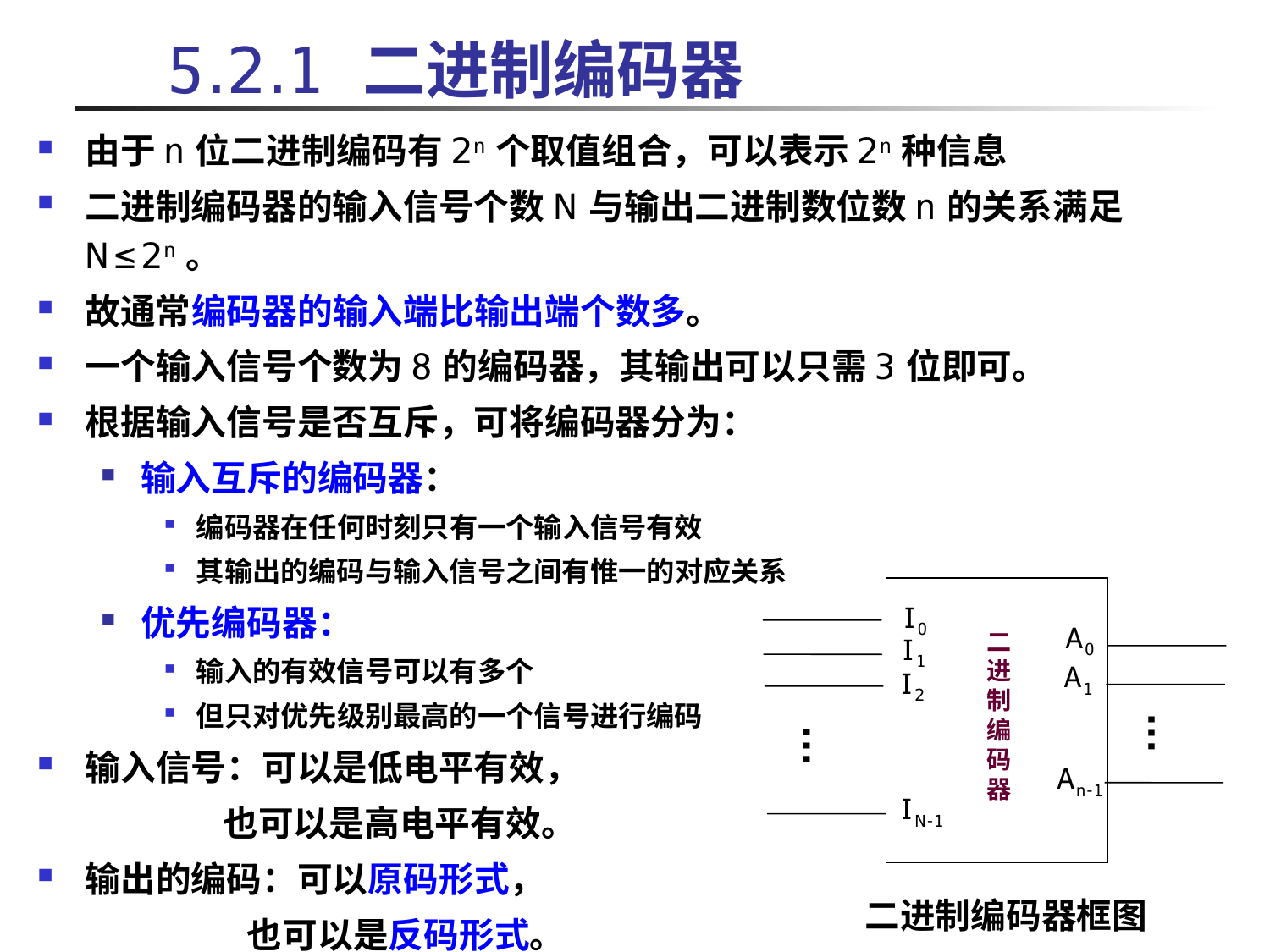

# 5.2.1 二进制编码器
由于n位二进制编码有2n个取值组合，可以表示2n种信息
二进制编码器的输入信号个数N与输出二进制数位数n的关系满足N≤2n。
故通常编码器的输入端比输出端个数多。
一个输入信号个数为8的编码器，其输出可以只需3位即可。
根据输入信号是否互斥，可将编码器分为：
输入互斥的编码器：
编码器在任何时刻只有一个输入信号有效
其输出的编码与输入信号之间有惟一的对应关系
优先编码器：
输入的有效信号可以有多个
但只对优先级别最高的一个信号进行编码
输入信号：可以是低电平有效，
                      也可以是高电平有效。
输出的编码：可以原码形式，
                         也可以是反码形式。

I0
A0
二进制编码器

I1

A1

I2

…
…
An-1

IN-1

二进制编码器框图